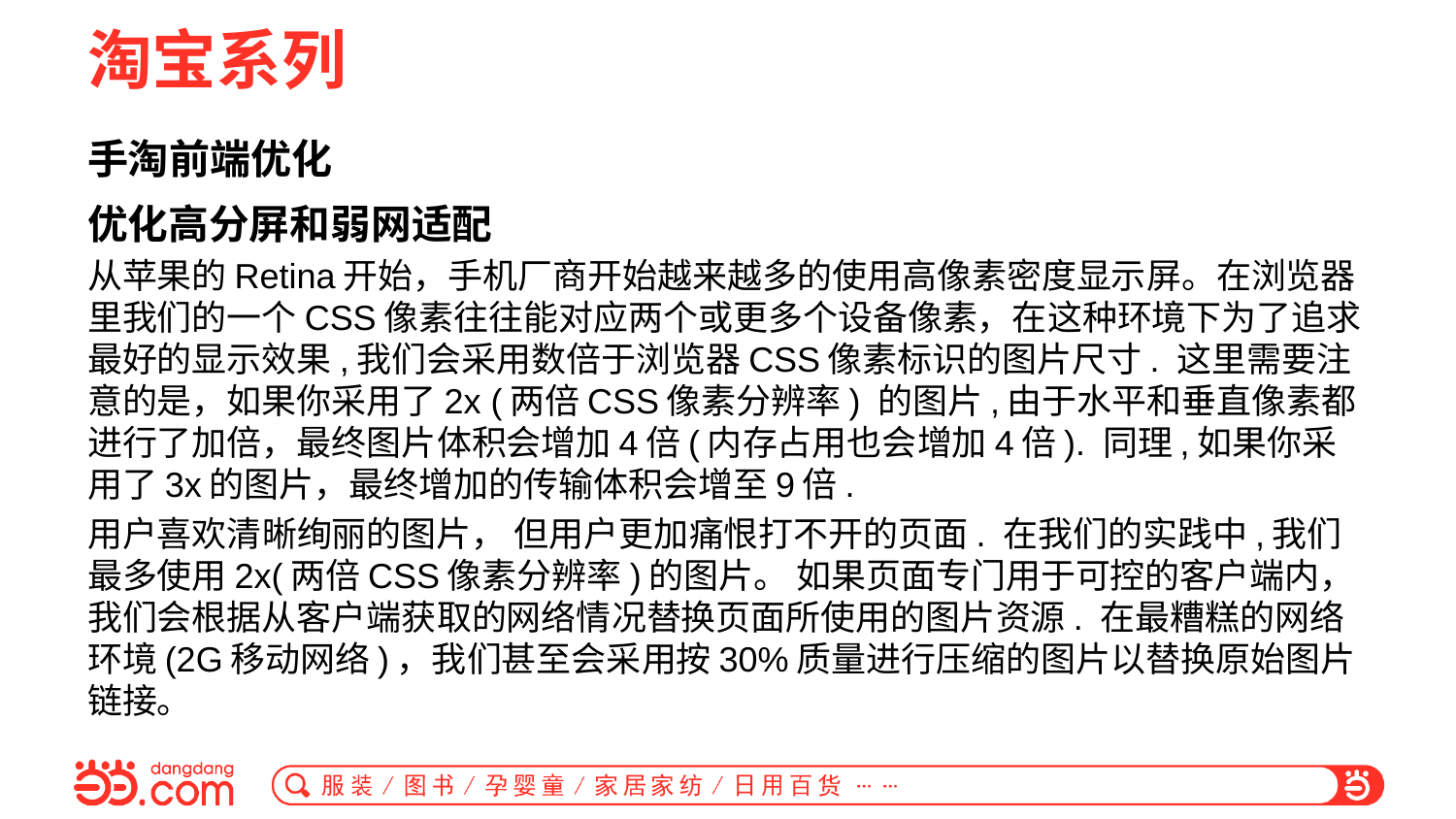

# 淘宝系列
手淘前端优化
优化高分屏和弱网适配
从苹果的Retina开始，手机厂商开始越来越多的使用高像素密度显示屏。在浏览器里我们的一个CSS像素往往能对应两个或更多个设备像素，在这种环境下为了追求最好的显示效果,我们会采用数倍于浏览器CSS像素标识的图片尺寸. 这里需要注意的是，如果你采用了2x (两倍CSS像素分辨率) 的图片,由于水平和垂直像素都进行了加倍，最终图片体积会增加4倍(内存占用也会增加4倍). 同理,如果你采用了3x的图片，最终增加的传输体积会增至9倍.
用户喜欢清晰绚丽的图片， 但用户更加痛恨打不开的页面. 在我们的实践中,我们最多使用2x(两倍CSS像素分辨率)的图片。 如果页面专门用于可控的客户端内，我们会根据从客户端获取的网络情况替换页面所使用的图片资源. 在最糟糕的网络环境(2G移动网络)，我们甚至会采用按30%质量进行压缩的图片以替换原始图片链接。